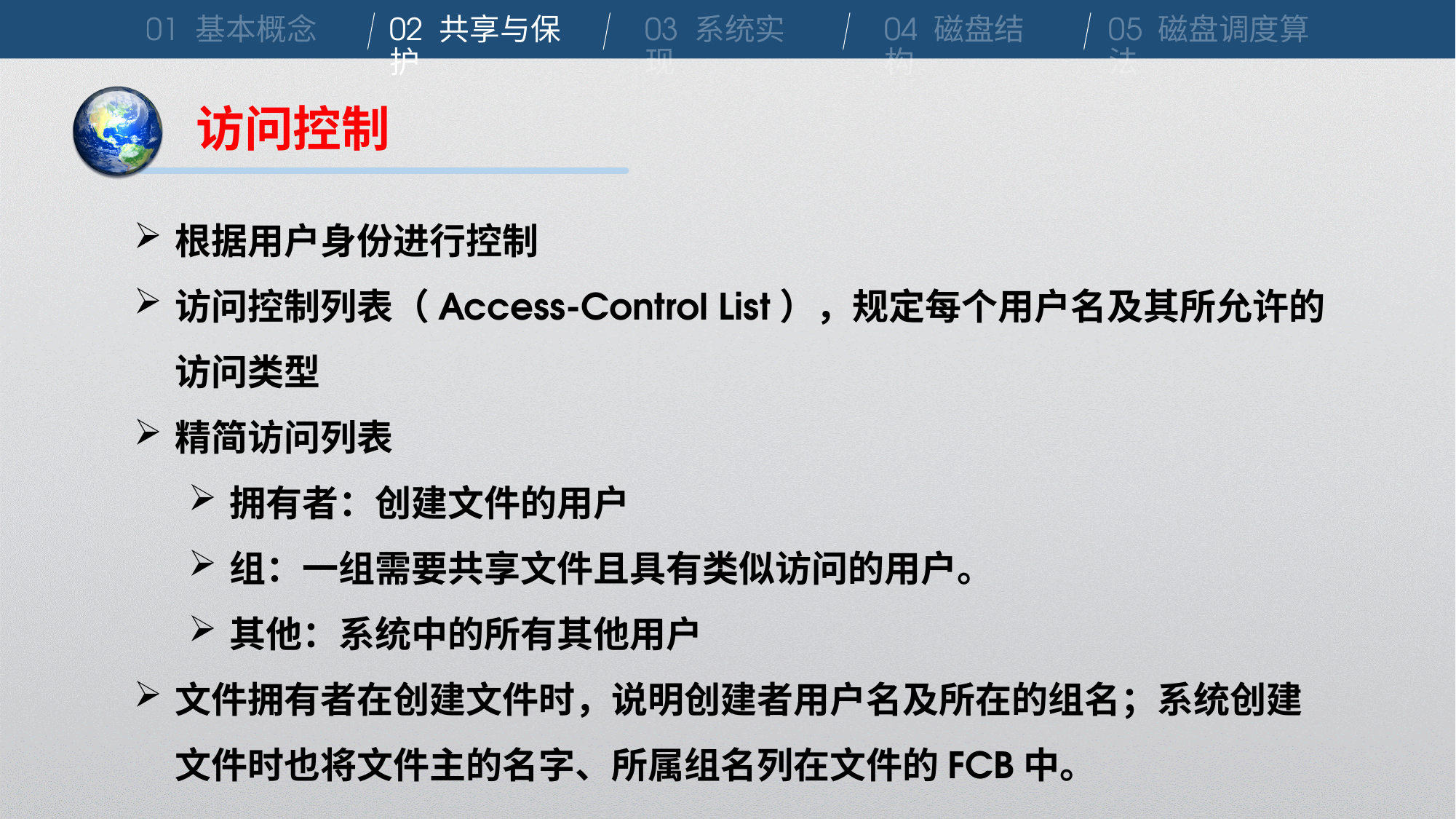

01 基本概念
02 共享与保护
03 系统实现
04 磁盘结构
05 磁盘调度算法
访问控制
根据用户身份进行控制
访问控制列表（Access-Control List），规定每个用户名及其所允许的访问类型
精简访问列表
拥有者：创建文件的用户
组：一组需要共享文件且具有类似访问的用户。
其他：系统中的所有其他用户
文件拥有者在创建文件时，说明创建者用户名及所在的组名；系统创建文件时也将文件主的名字、所属组名列在文件的FCB中。